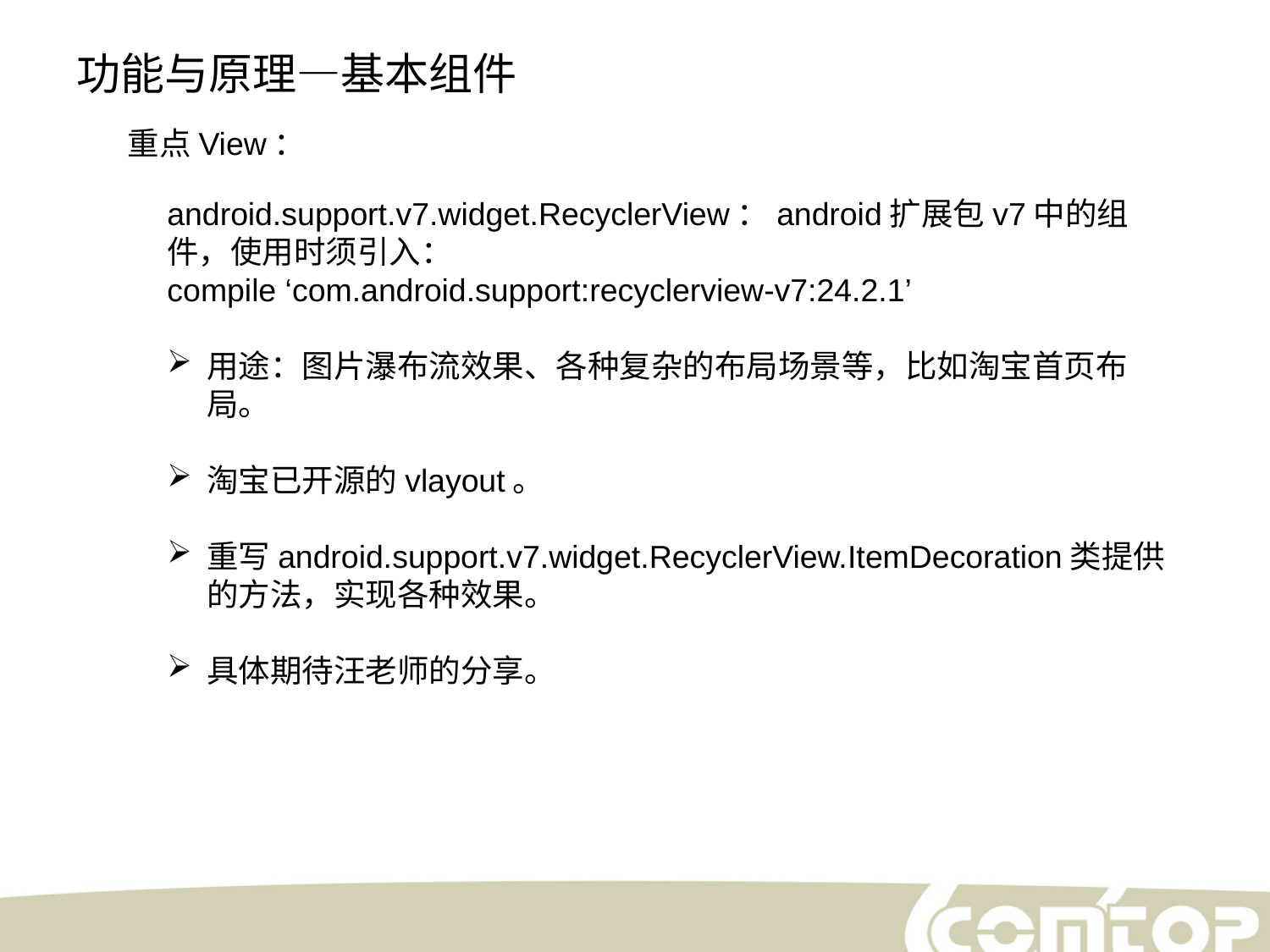

功能与原理—基本组件
重点View：
android.support.v7.widget.RecyclerView：android扩展包v7中的组件，使用时须引入：
compile ‘com.android.support:recyclerview-v7:24.2.1’

用途：图片瀑布流效果、各种复杂的布局场景等，比如淘宝首页布局。

淘宝已开源的vlayout。

重写android.support.v7.widget.RecyclerView.ItemDecoration类提供的方法，实现各种效果。

具体期待汪老师的分享。